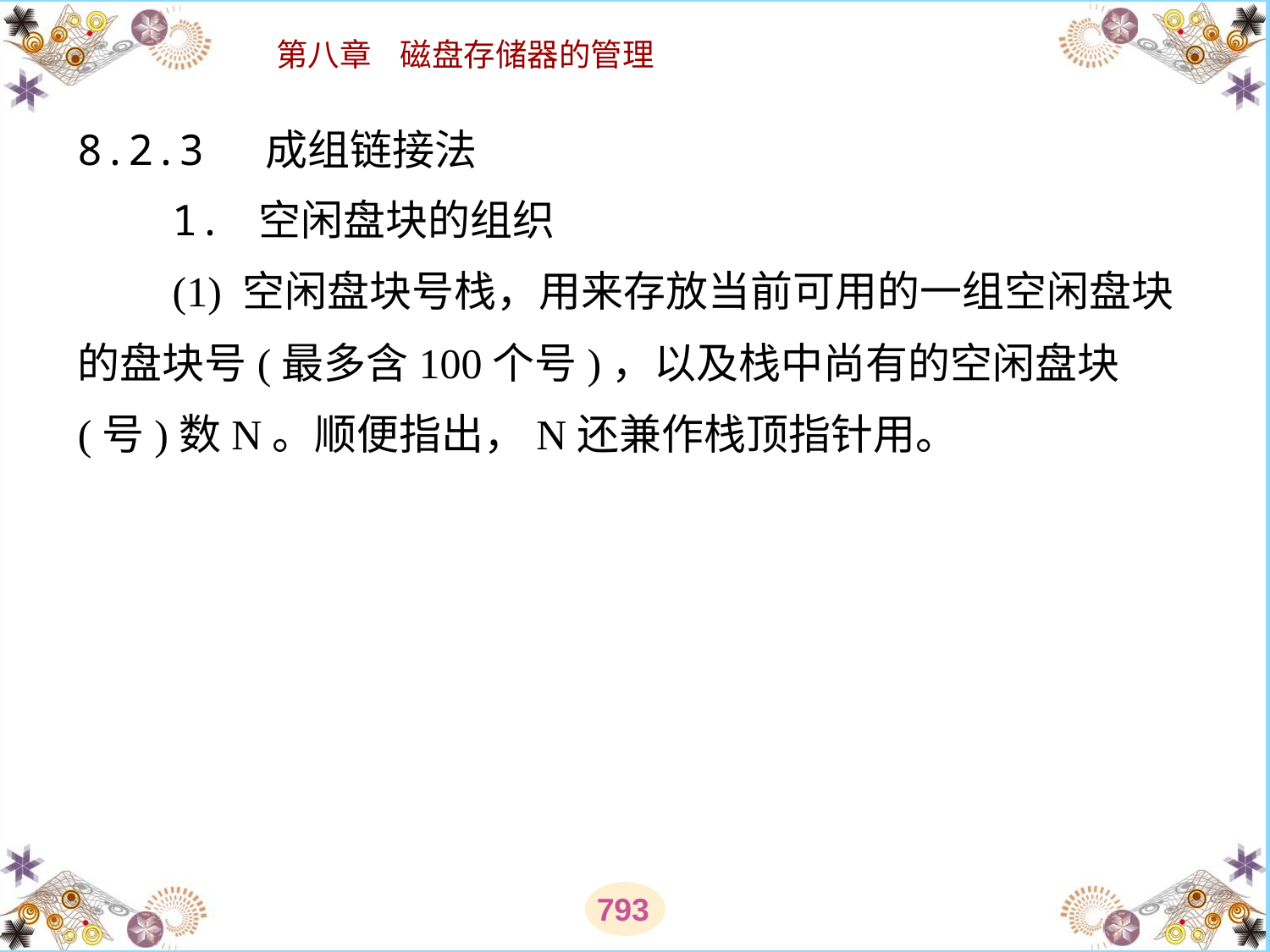

# 8.2.3  成组链接法 　　1. 空闲盘块的组织 　　(1) 空闲盘块号栈，用来存放当前可用的一组空闲盘块的盘块号(最多含100个号)，以及栈中尚有的空闲盘块(号)数N。顺便指出，N还兼作栈顶指针用。